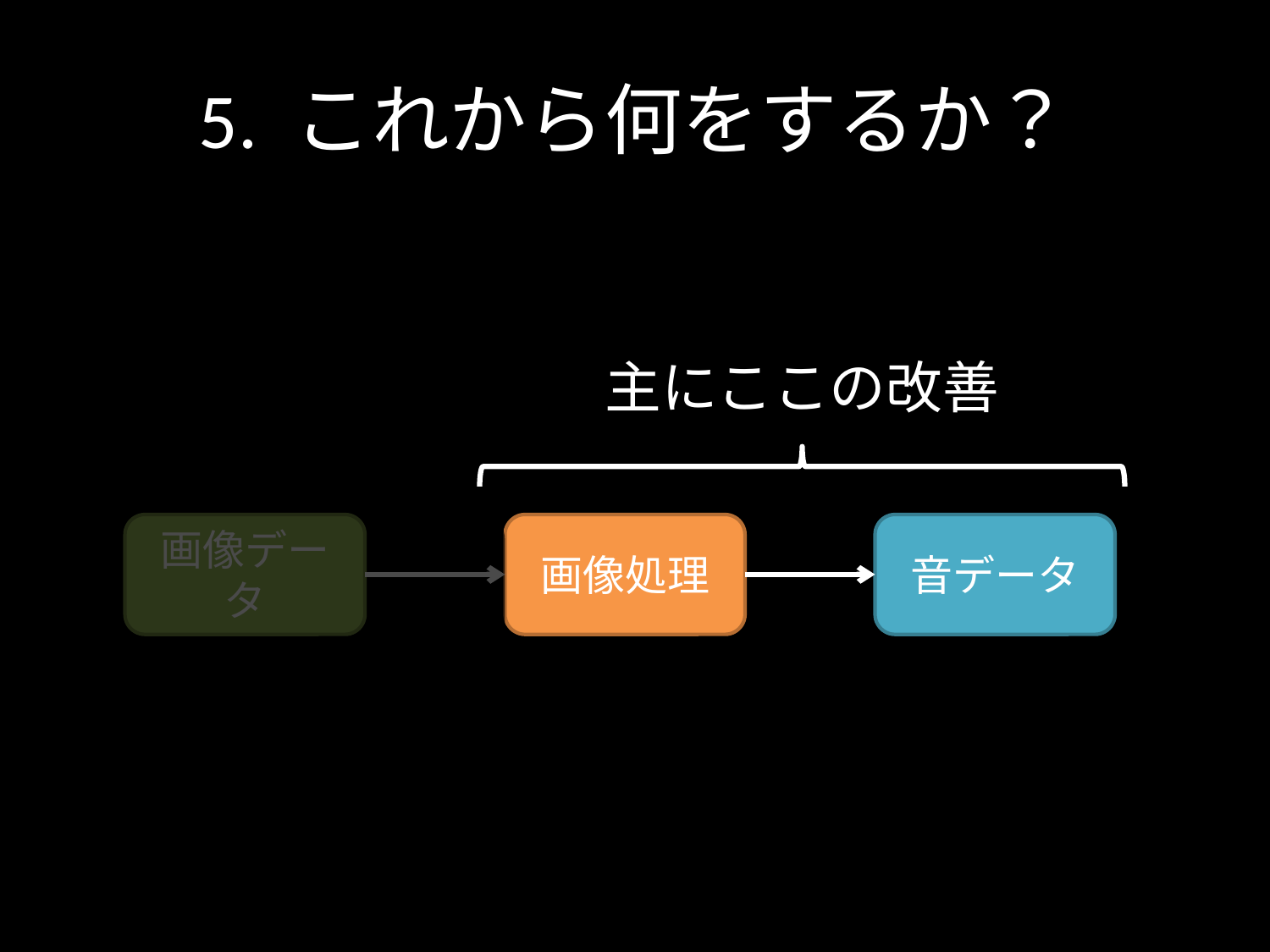

# 5. これから何をするか？

主にここの改善

画像データ
画像処理
音データ